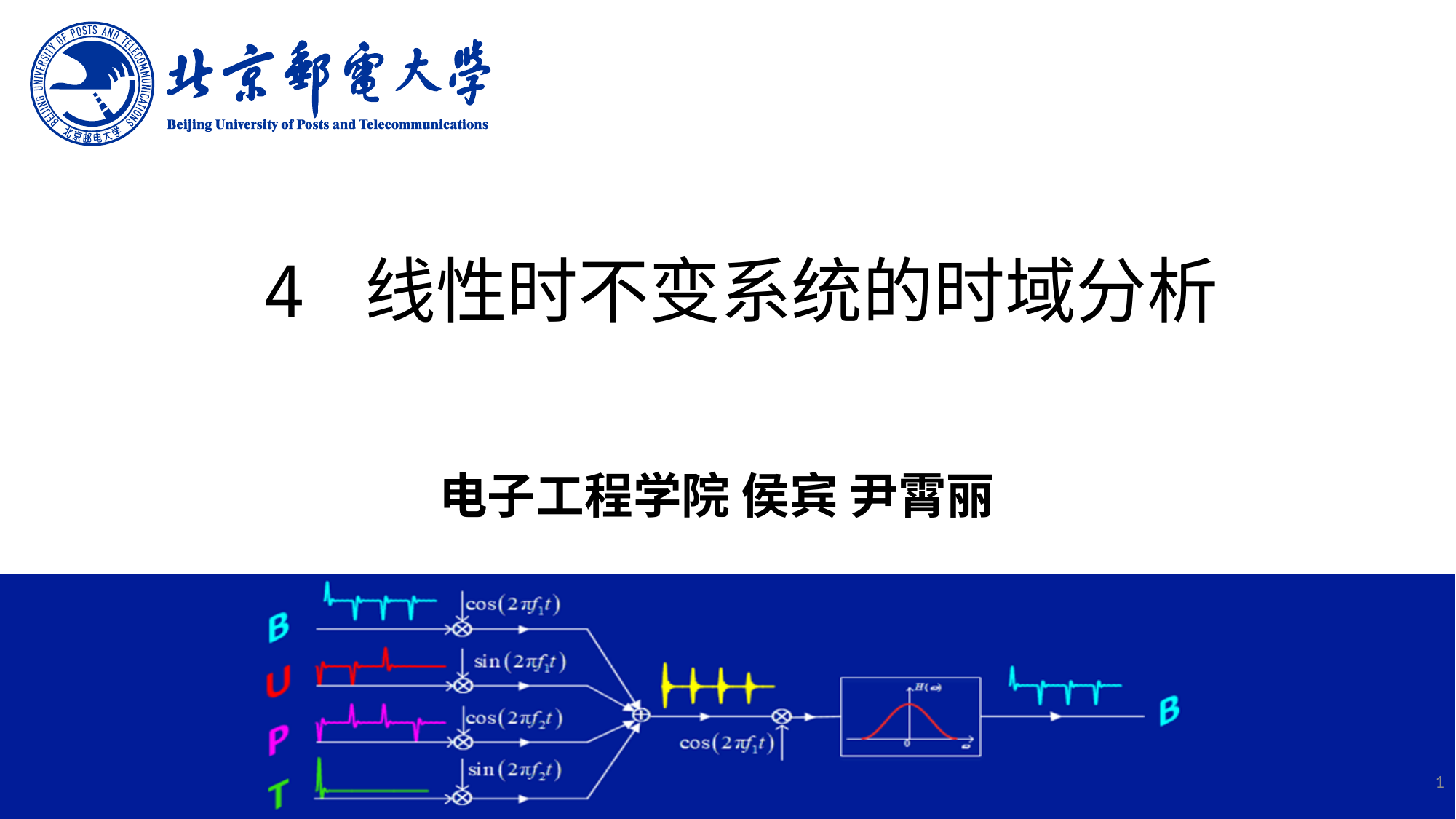

# 4 线性时不变系统的时域分析
电子工程学院 侯宾 尹霄丽
1